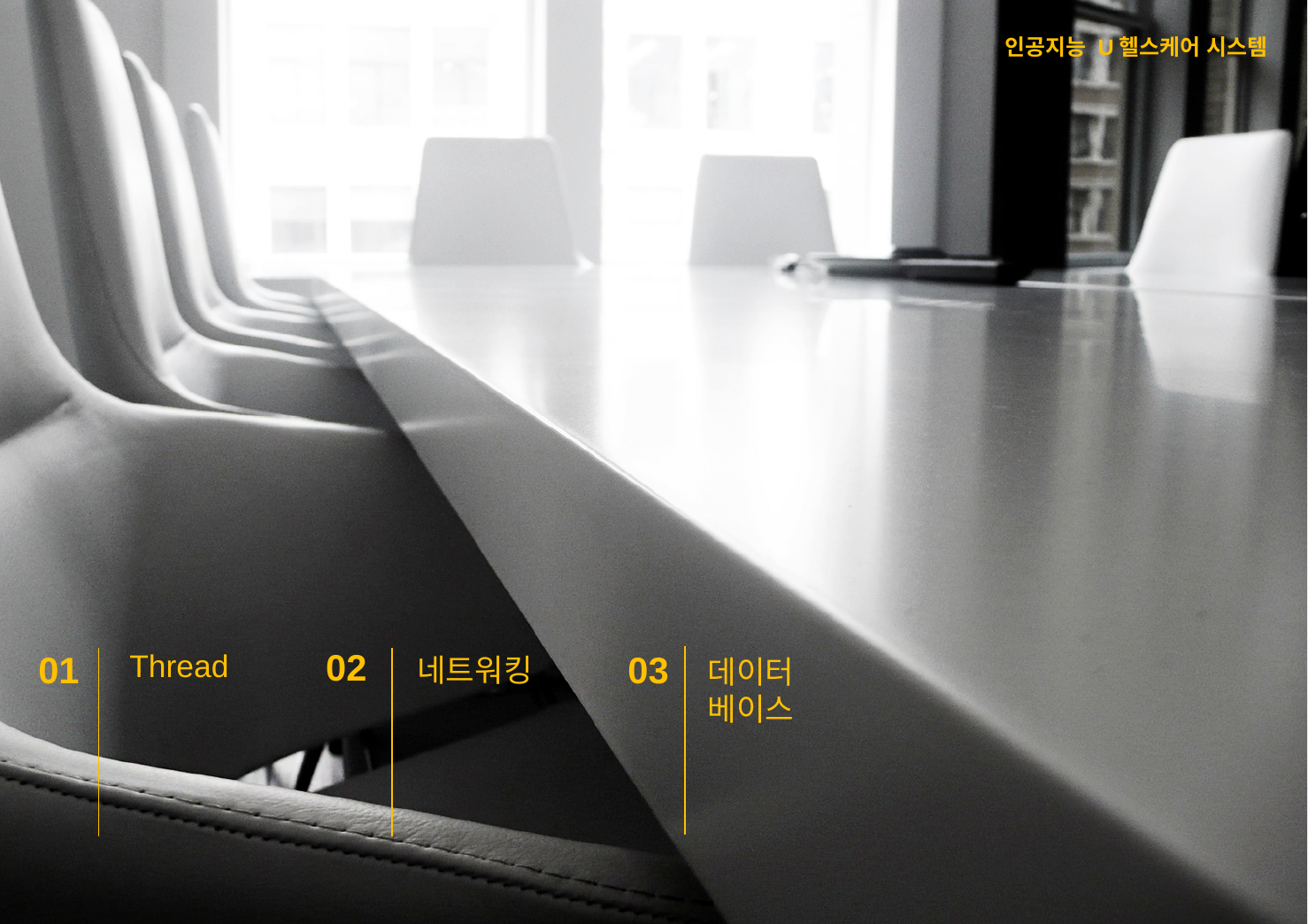

인공지능 U헬스케어 시스템
Index
02
01
Thread
03
네트워킹
데이터 베이스